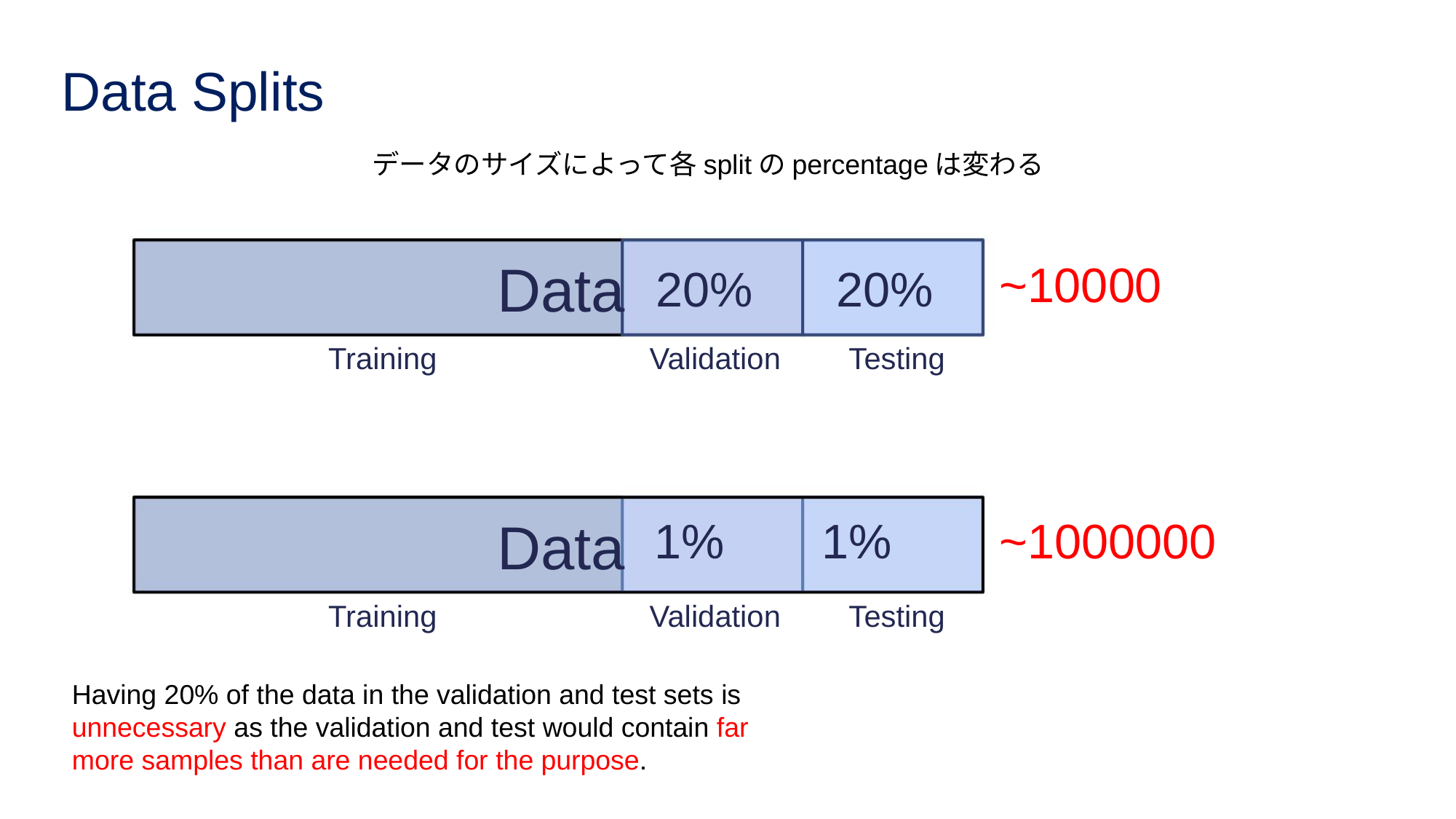

Data Splits
データのサイズによって各splitのpercentageは変わる
Data
Data
~10000
20% 20%
Testing
Training
Training
Validation
 1%  1%
~1000000
Testing
Validation
Having 20% of the data in the validation and test sets is unnecessary as the validation and test would contain far more samples than are needed for the purpose.